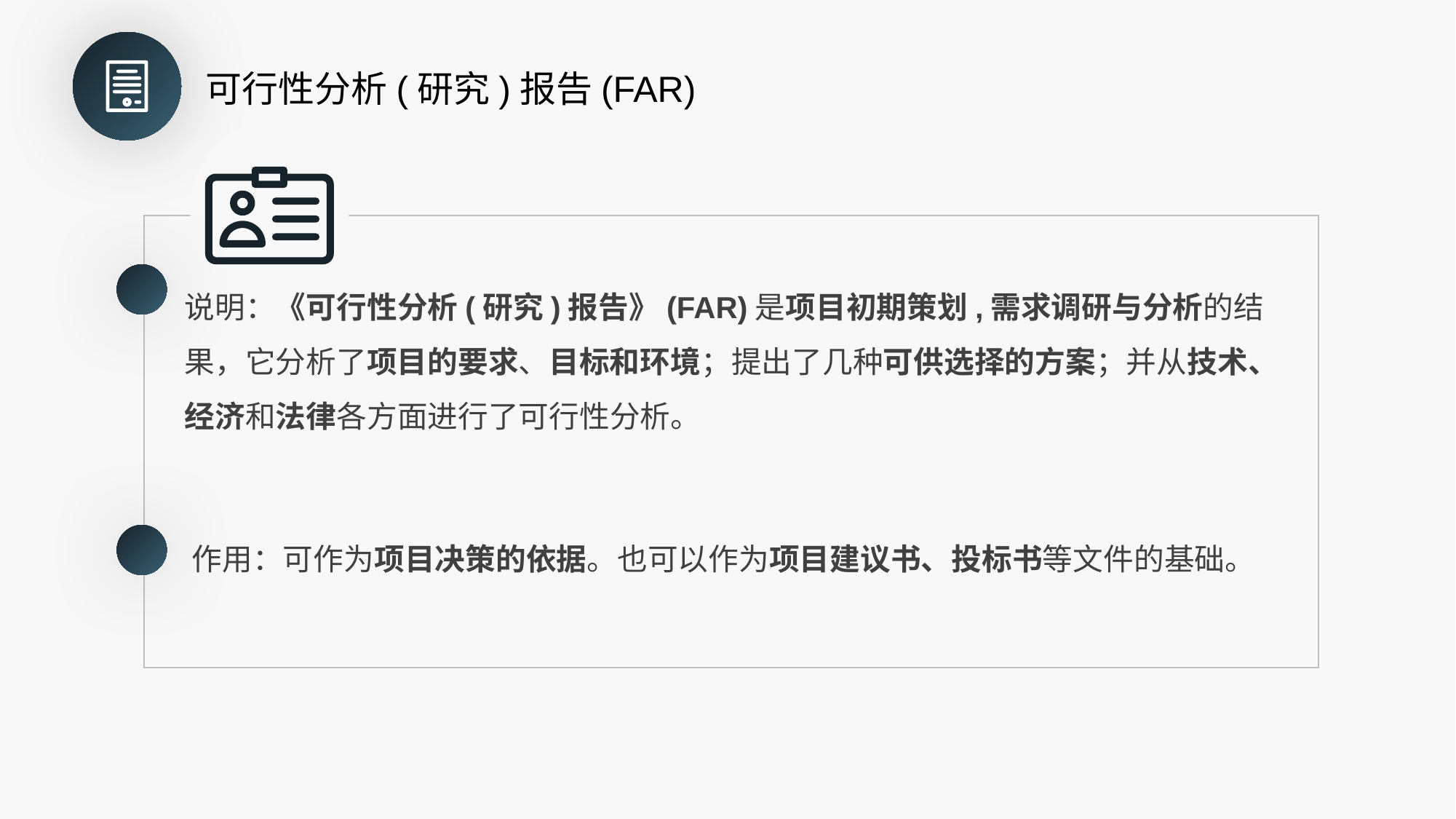

可行性分析(研究)报告(FAR)

说明：《可行性分析(研究)报告》(FAR)是项目初期策划,需求调研与分析的结果，它分析了项目的要求、目标和环境；提出了几种可供选择的方案；并从技术、经济和法律各方面进行了可行性分析。

作用：可作为项目决策的依据。也可以作为项目建议书、投标书等文件的基础。